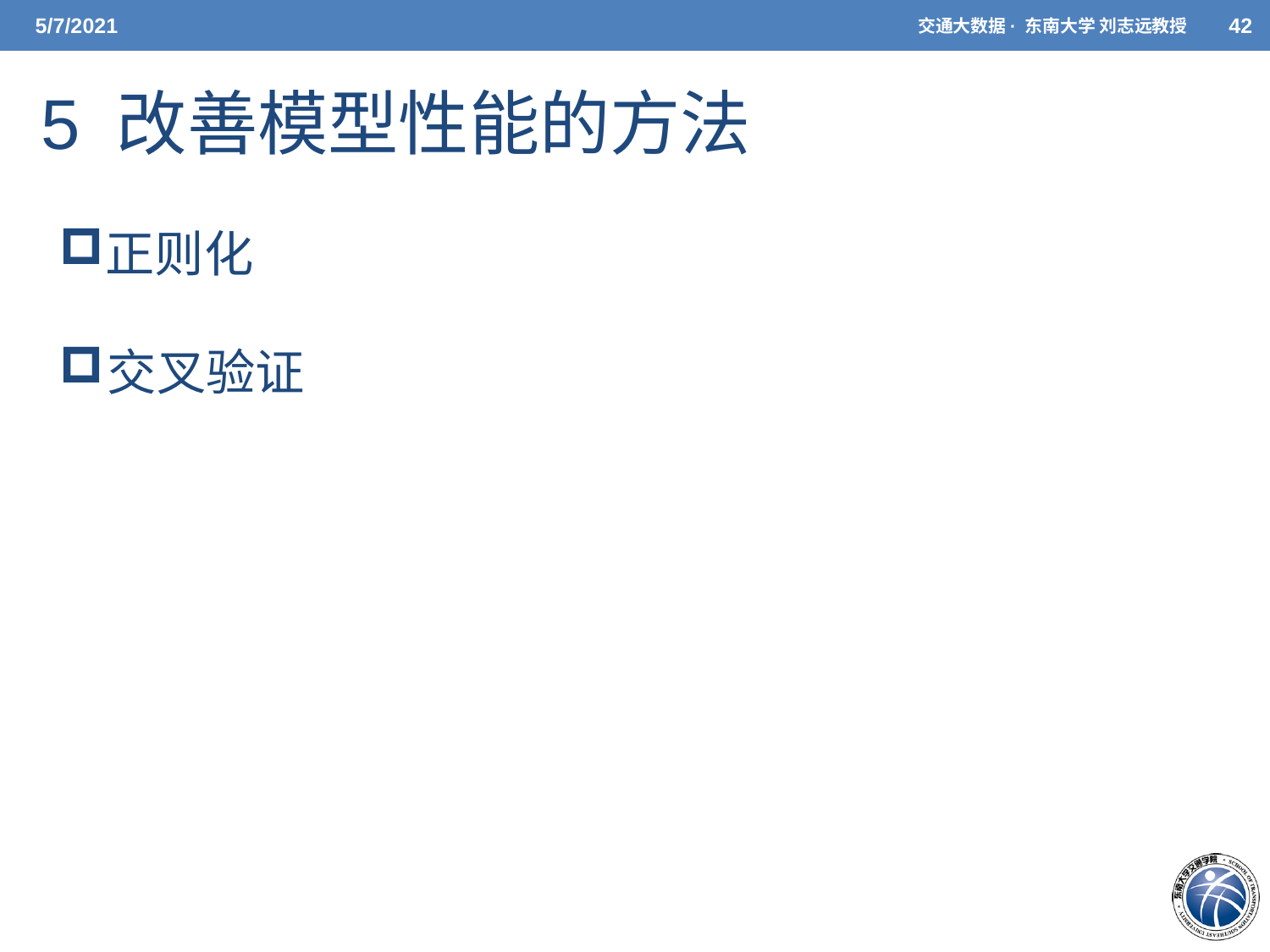

5/7/2021
交通大数据· 东南大学 刘志远教授
42
# 5 改善模型性能的方法
正则化

交叉验证